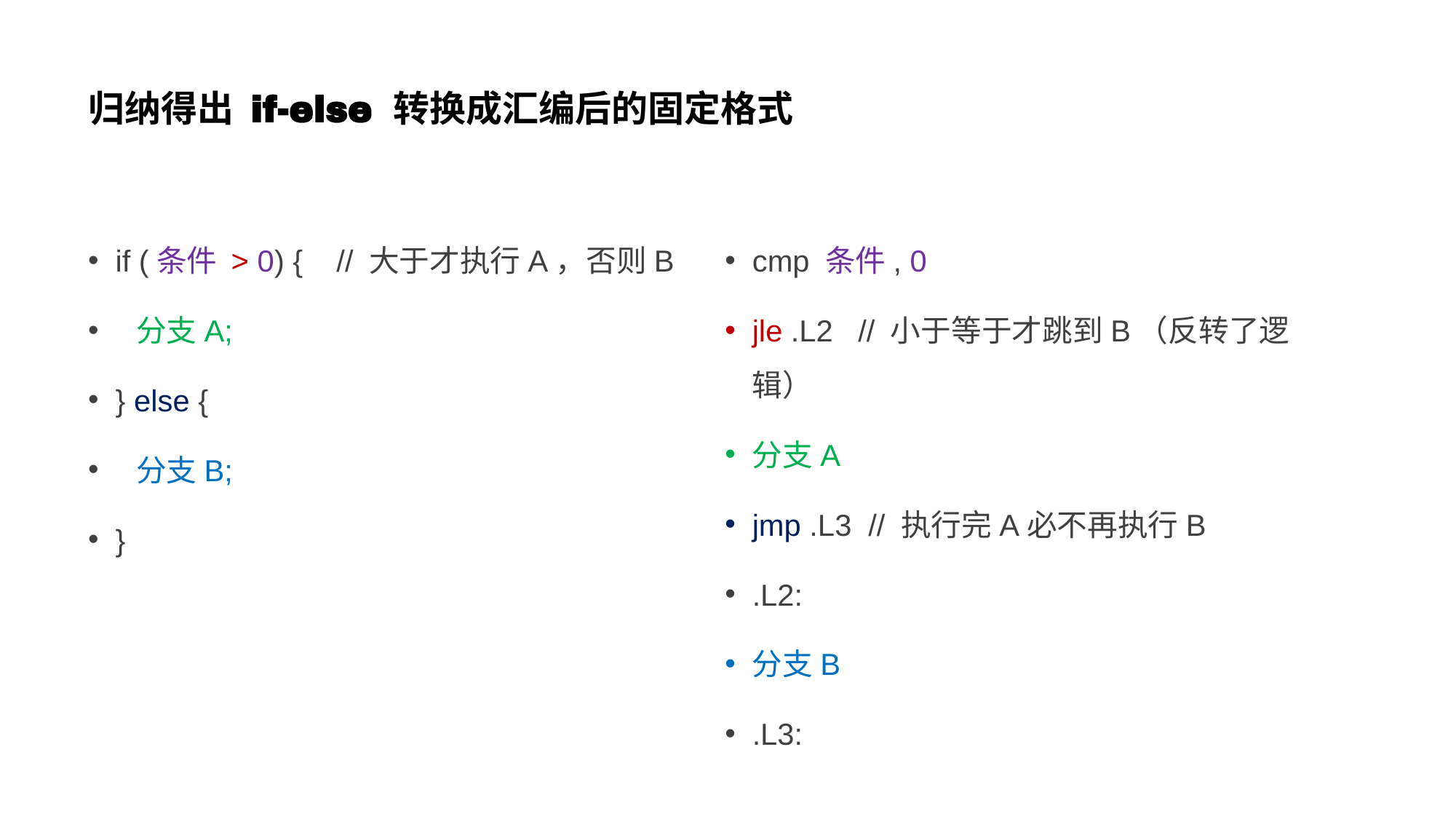

# 归纳得出 if-else 转换成汇编后的固定格式
if (条件 > 0) {    // 大于才执行A，否则B
  分支A;
} else {
  分支B;
}
cmp 条件, 0
jle .L2   // 小于等于才跳到B（反转了逻辑）
分支A
jmp .L3  // 执行完A必不再执行B
.L2:
分支B
.L3: